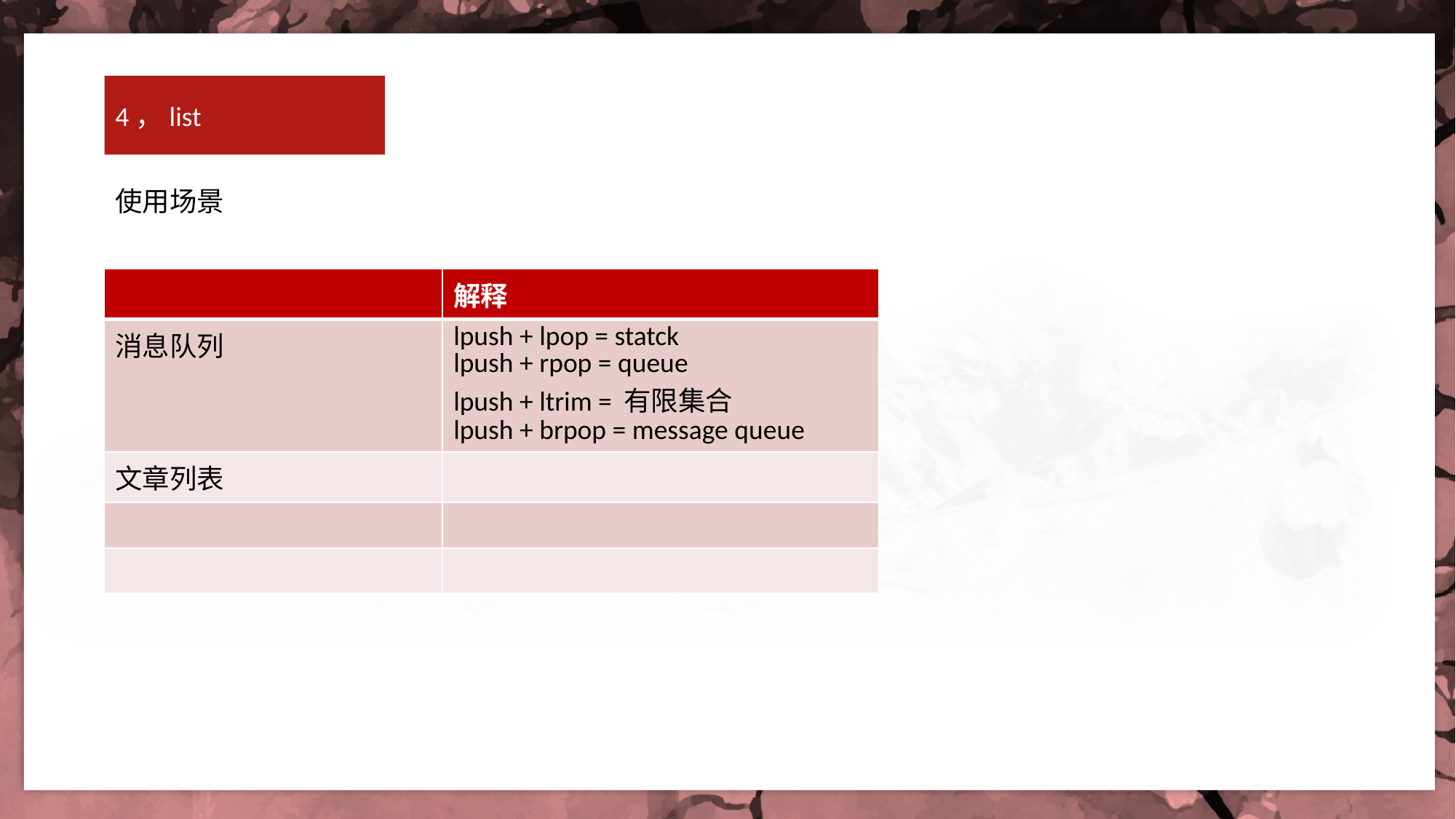

4，list
使用场景

|  | 解释 |
| --- | --- |
| 消息队列 | lpush + lpop = statck lpush + rpop = queue lpush + ltrim = 有限集合 lpush + brpop = message queue |
| 文章列表 |  |
|  |  |
|  |  |